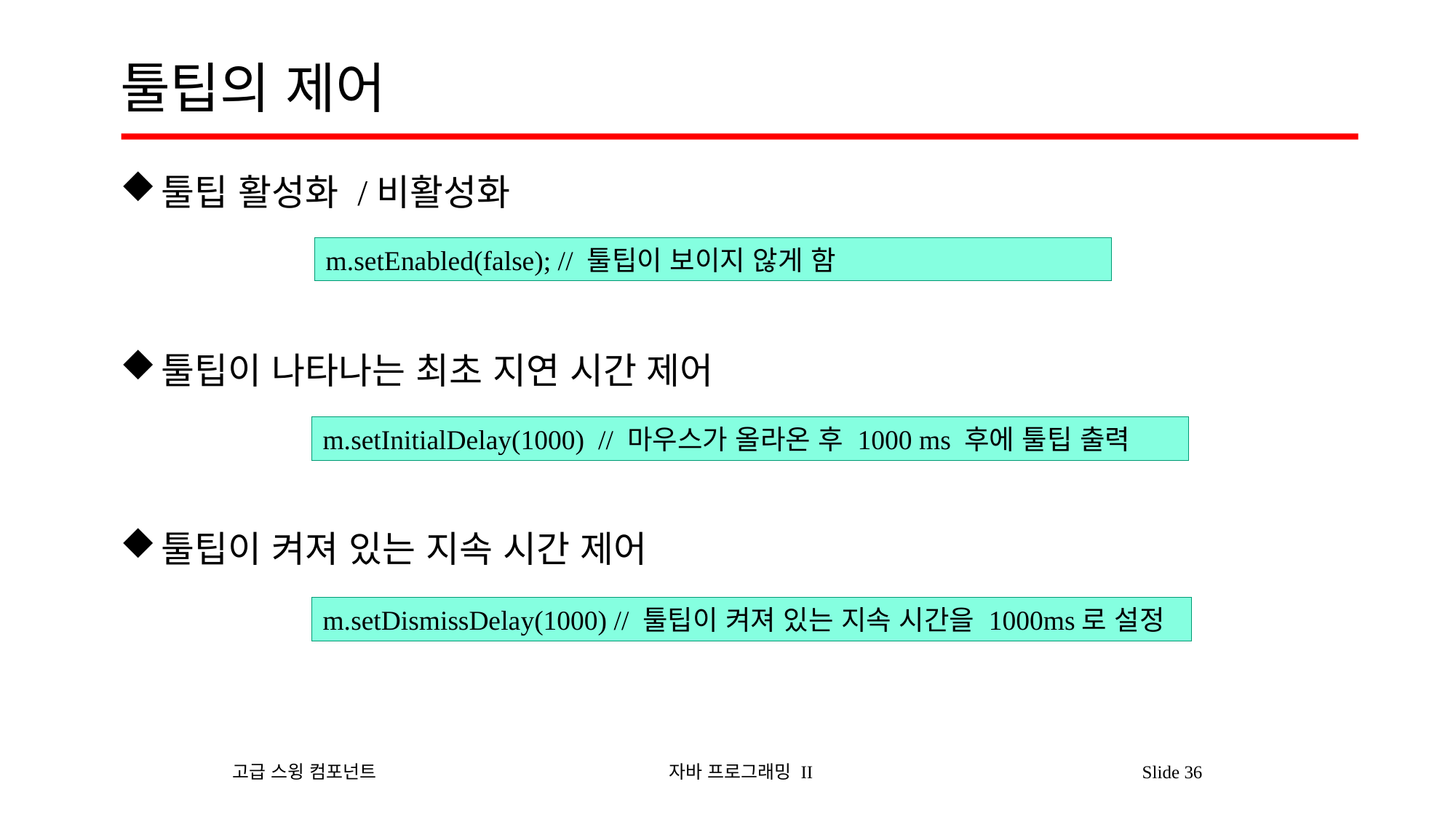

# 툴팁의 제어
툴팁 활성화 /비활성화

툴팁이 나타나는 최초 지연 시간 제어

툴팁이 켜져 있는 지속 시간 제어

m.setEnabled(false); // 툴팁이 보이지 않게 함
m.setInitialDelay(1000)  // 마우스가 올라온 후 1000 ms 후에 툴팁 출력
m.setDismissDelay(1000) // 툴팁이 켜져 있는 지속 시간을 1000ms로 설정